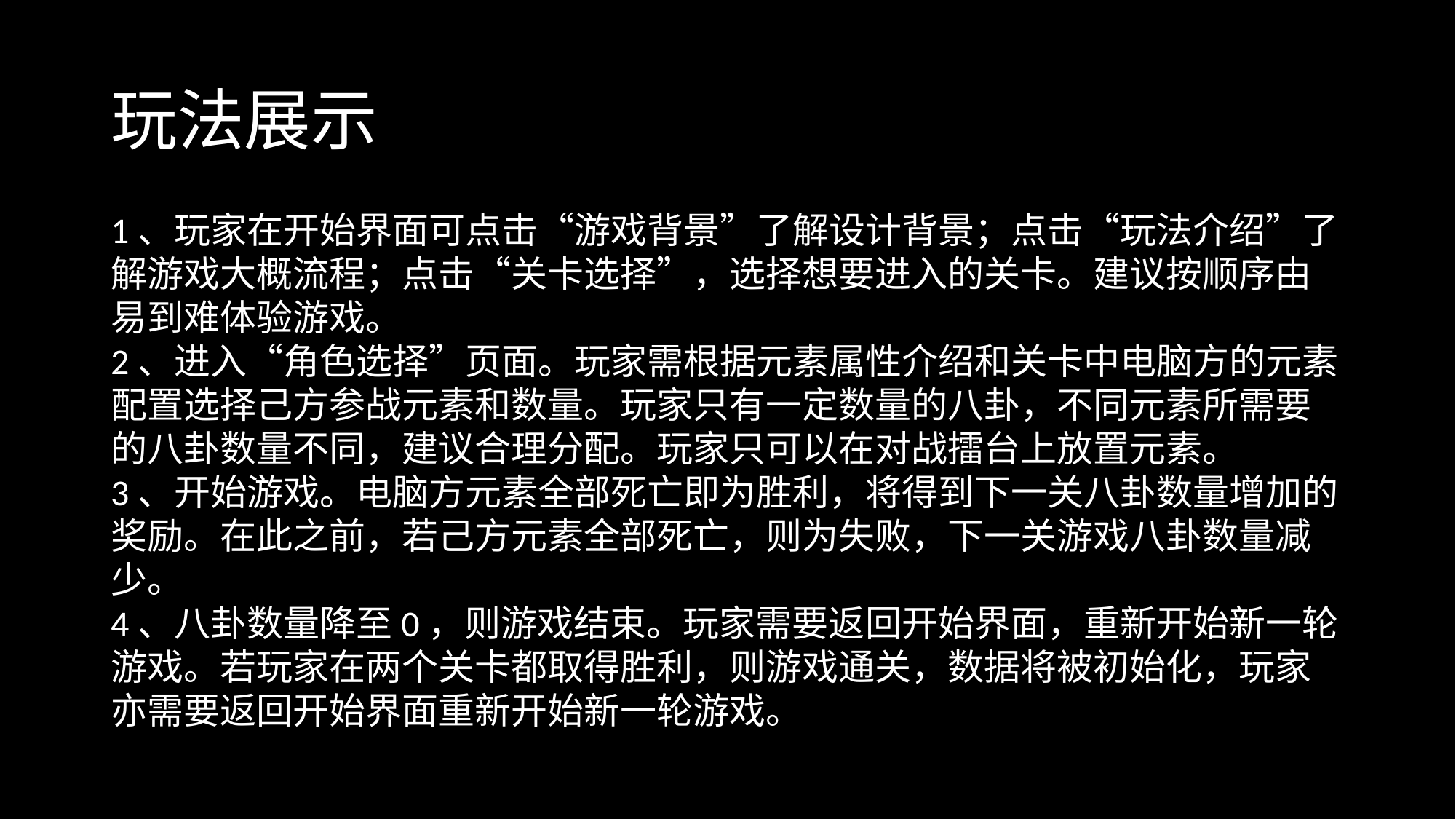

# 玩法展示
1、玩家在开始界面可点击“游戏背景”了解设计背景；点击“玩法介绍”了解游戏大概流程；点击“关卡选择”，选择想要进入的关卡。建议按顺序由易到难体验游戏。
2、进入“角色选择”页面。玩家需根据元素属性介绍和关卡中电脑方的元素配置选择己方参战元素和数量。玩家只有一定数量的八卦，不同元素所需要的八卦数量不同，建议合理分配。玩家只可以在对战擂台上放置元素。
3、开始游戏。电脑方元素全部死亡即为胜利，将得到下一关八卦数量增加的奖励。在此之前，若己方元素全部死亡，则为失败，下一关游戏八卦数量减少。
4、八卦数量降至0，则游戏结束。玩家需要返回开始界面，重新开始新一轮游戏。若玩家在两个关卡都取得胜利，则游戏通关，数据将被初始化，玩家亦需要返回开始界面重新开始新一轮游戏。